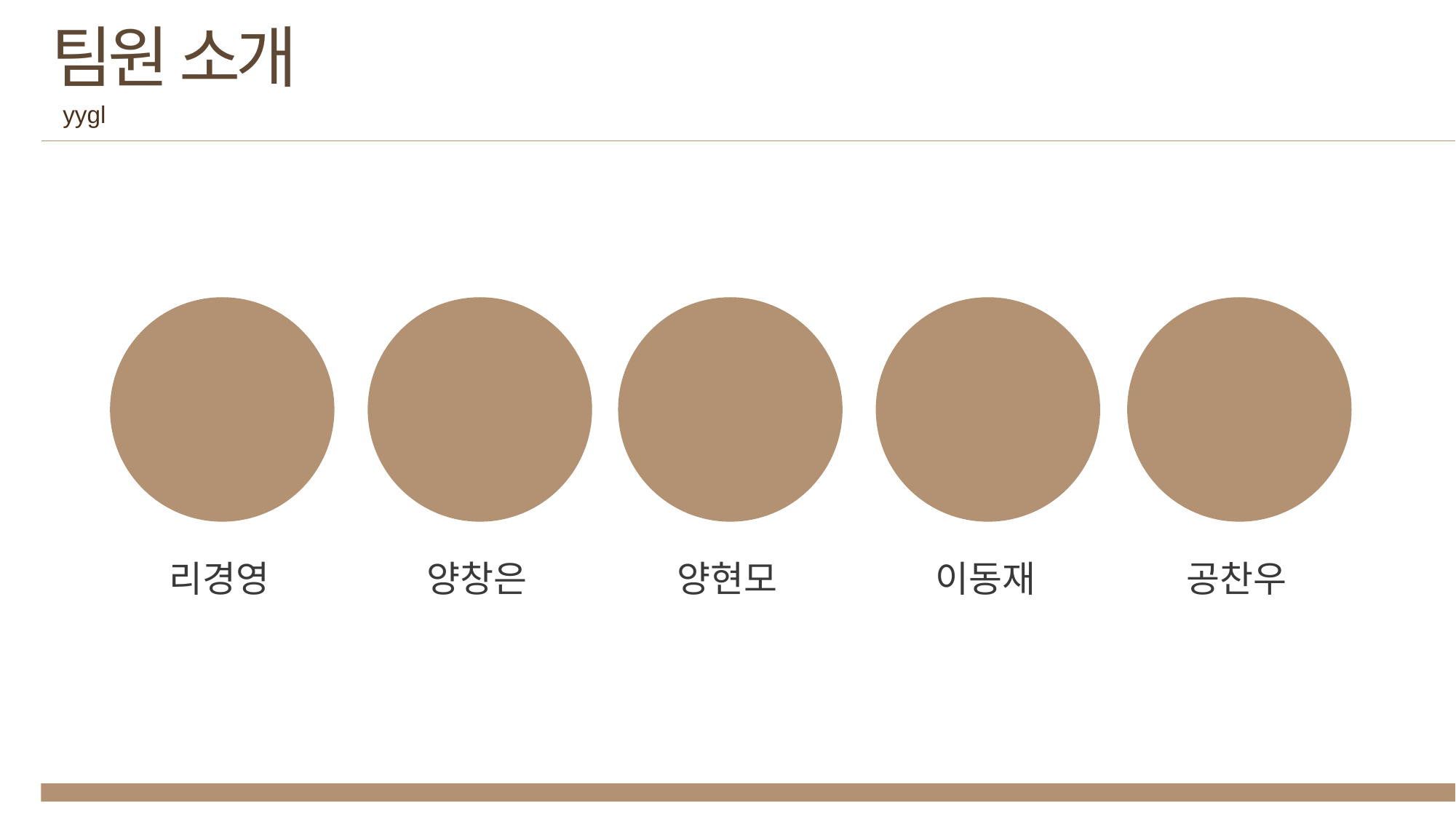

팀원 소개
yygl

리경영
양창은
양현모
이동재
공찬우